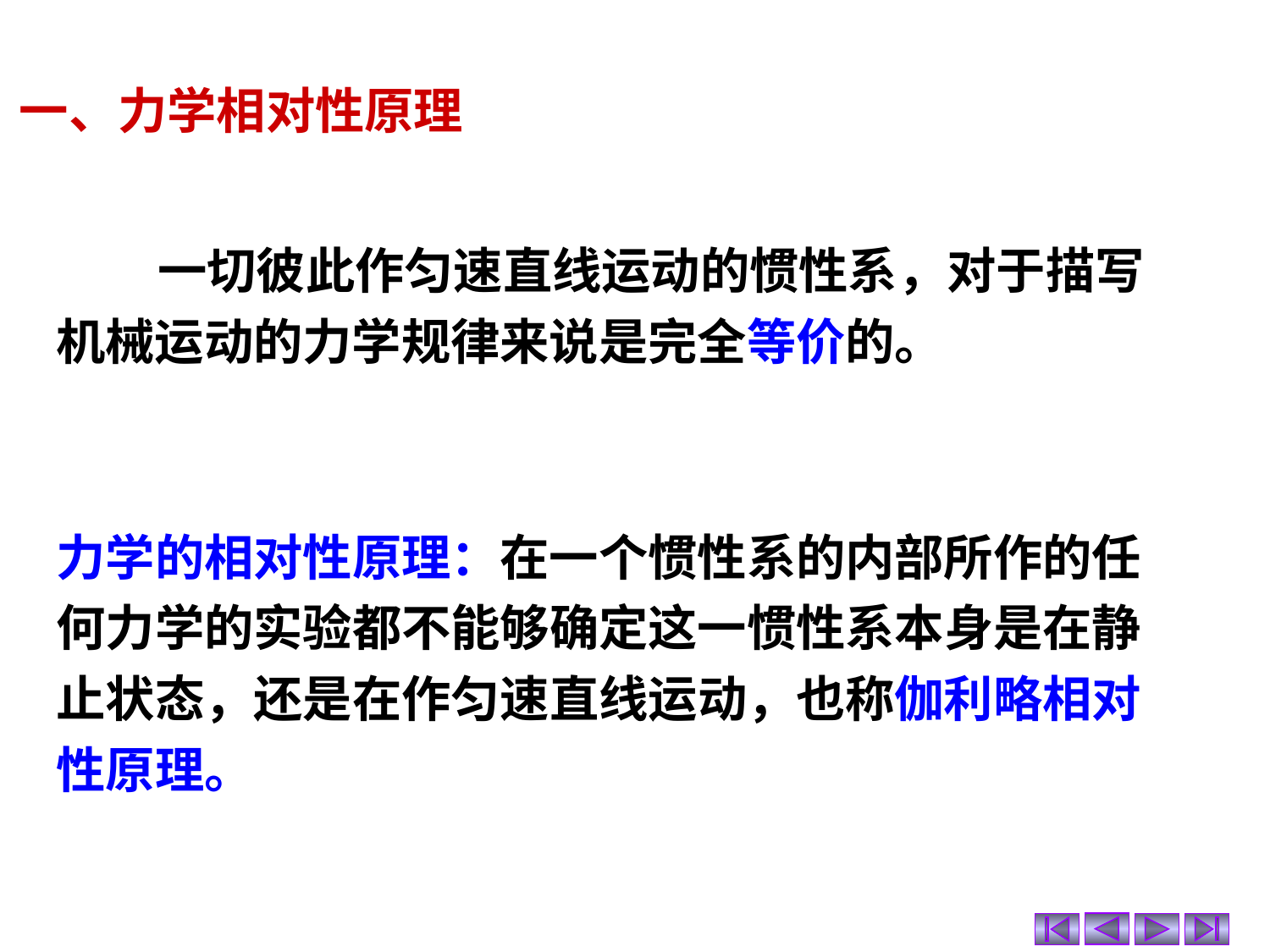

一、力学相对性原理
        一切彼此作匀速直线运动的惯性系，对于描写机械运动的力学规律来说是完全等价的。
力学的相对性原理：在一个惯性系的内部所作的任何力学的实验都不能够确定这一惯性系本身是在静止状态，还是在作匀速直线运动，也称伽利略相对性原理。
35